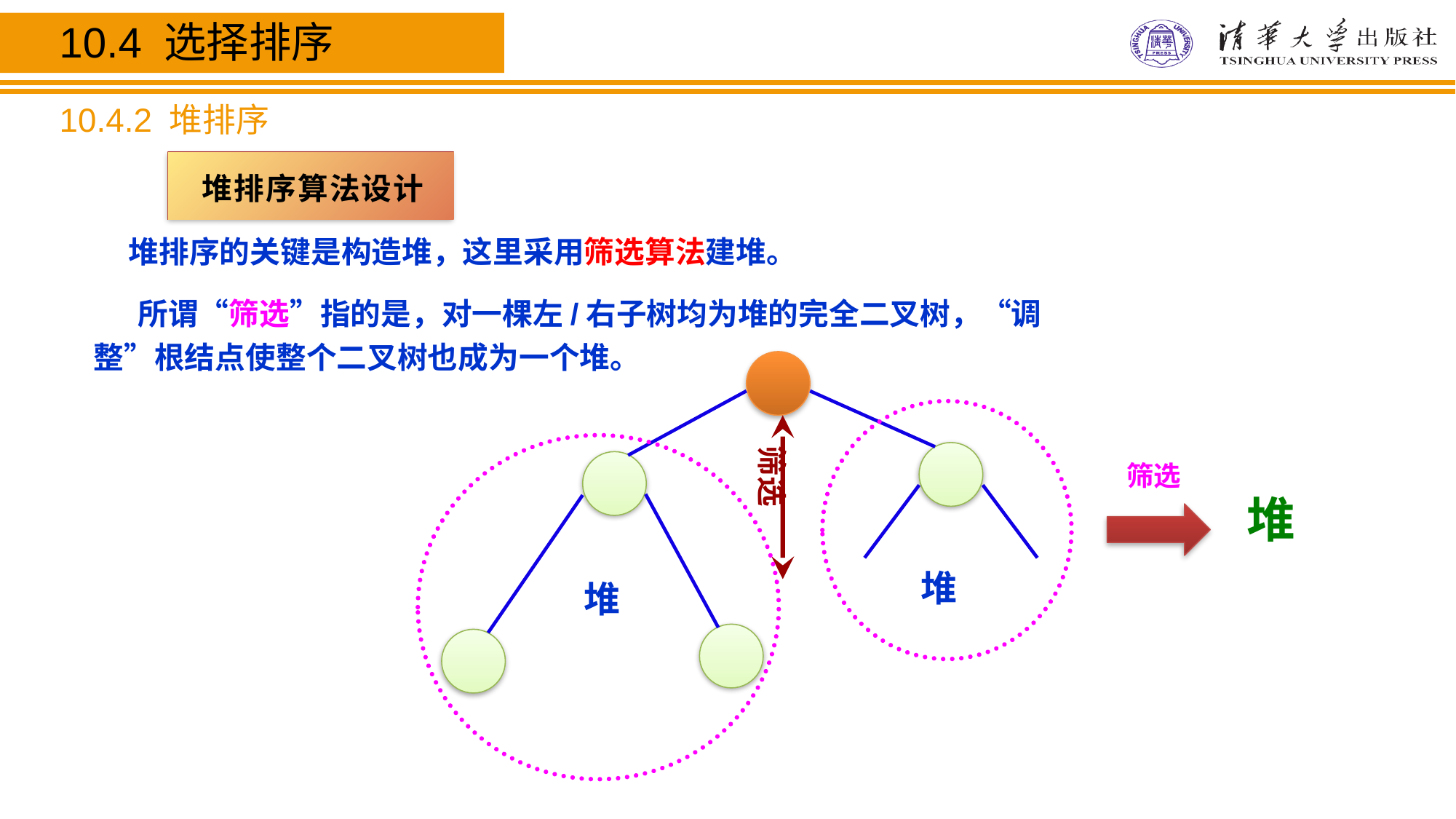

10.4 选择排序
10.4.2 堆排序

堆排序算法设计
    堆排序的关键是构造堆，这里采用筛选算法建堆。
　  所谓“筛选”指的是，对一棵左/右子树均为堆的完全二叉树，“调整”根结点使整个二叉树也成为一个堆。

筛选

筛选
堆

堆
堆